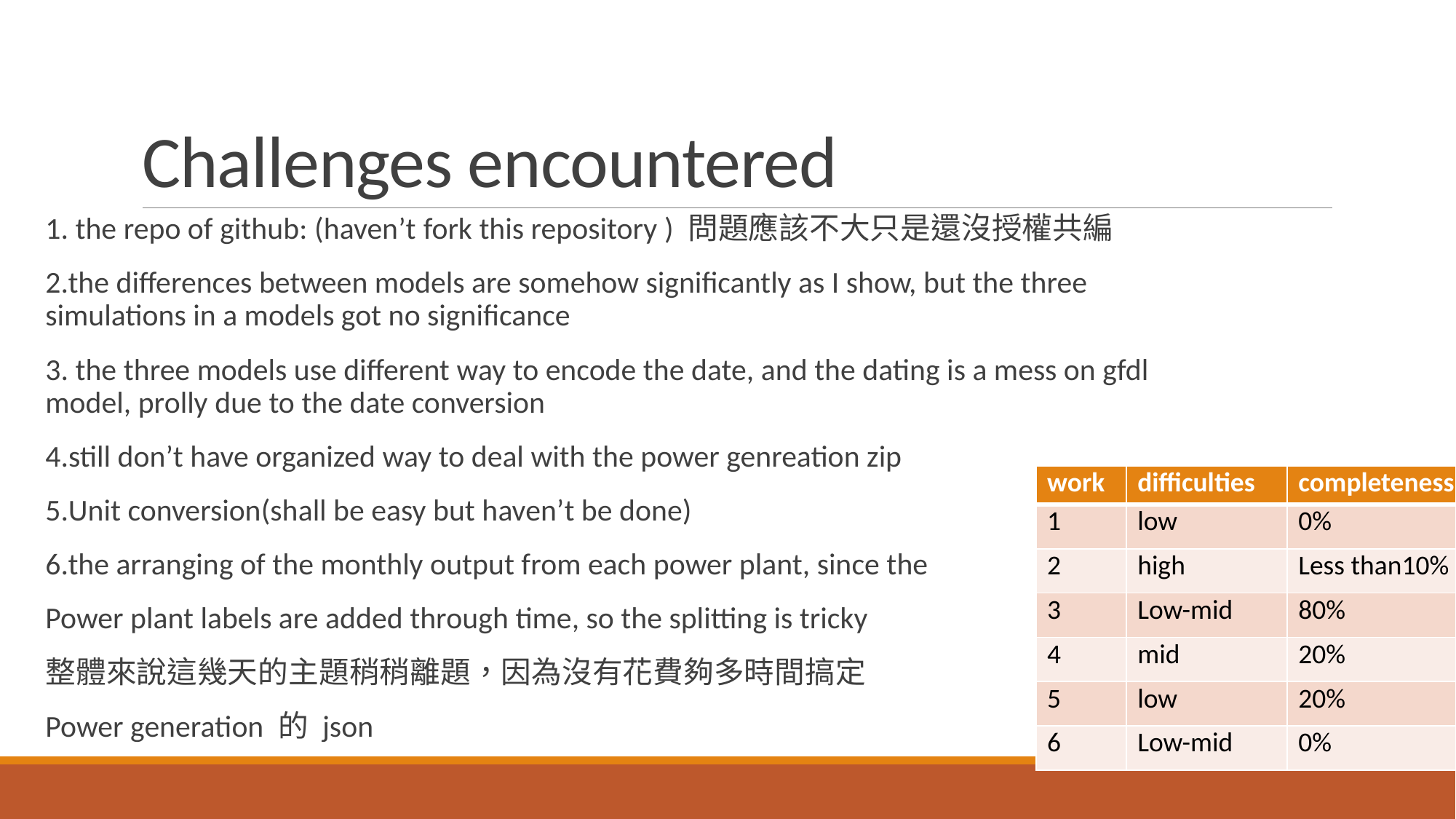

# Challenges encountered
1. the repo of github: (haven’t fork this repository ) 問題應該不大只是還沒授權共編
2.the differences between models are somehow significantly as I show, but the three simulations in a models got no significance
3. the three models use different way to encode the date, and the dating is a mess on gfdl model, prolly due to the date conversion
4.still don’t have organized way to deal with the power genreation zip
5.Unit conversion(shall be easy but haven’t be done)
6.the arranging of the monthly output from each power plant, since the
Power plant labels are added through time, so the splitting is tricky
整體來說這幾天的主題稍稍離題，因為沒有花費夠多時間搞定
Power generation 的 json
| work | difficulties | completeness |
| --- | --- | --- |
| 1 | low | 0% |
| 2 | high | Less than10% |
| 3 | Low-mid | 80% |
| 4 | mid | 20% |
| 5 | low | 20% |
| 6 | Low-mid | 0% |